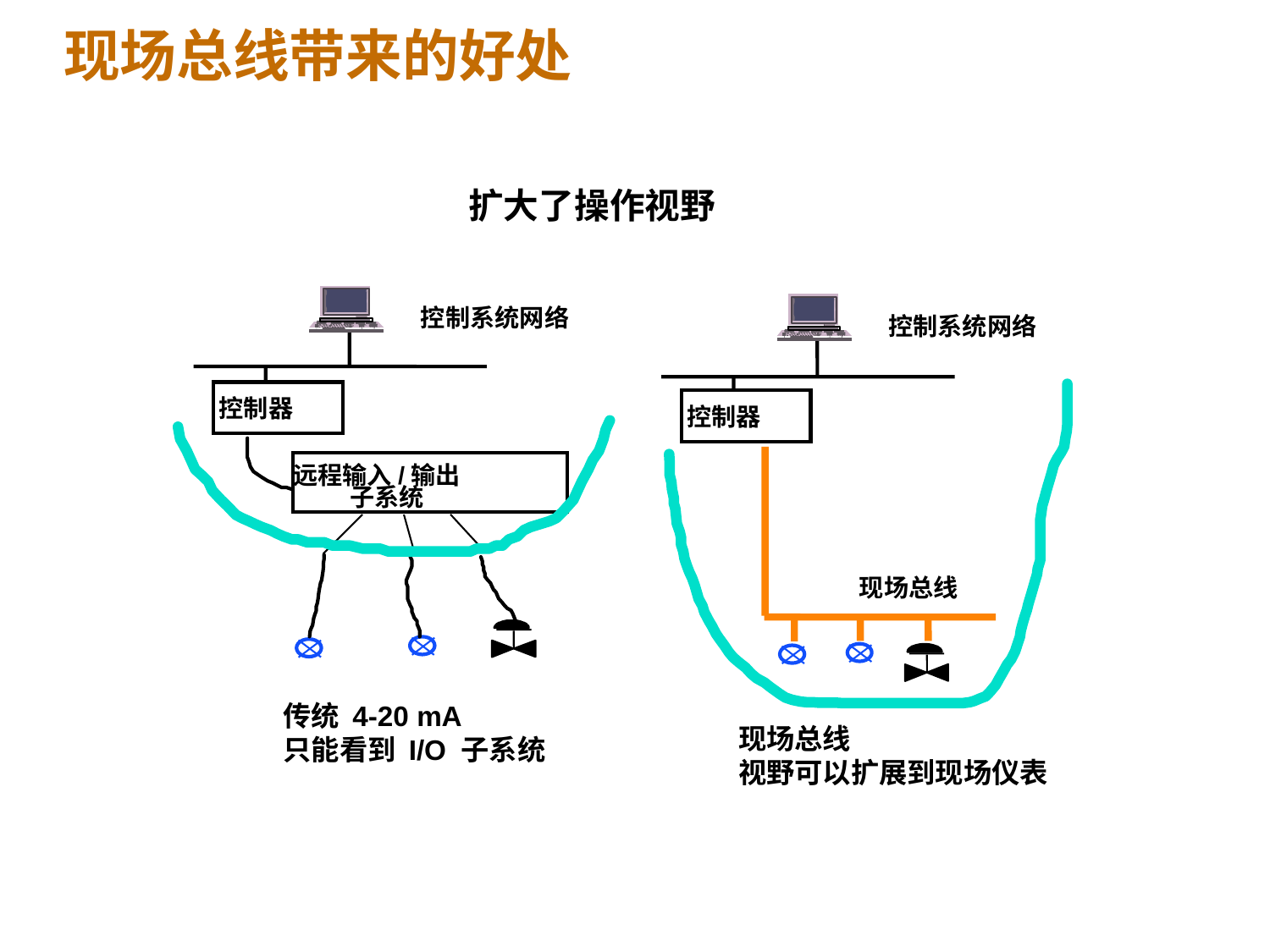

现场总线带来的好处
扩大了操作视野

控制系统网络
控制系统网络

控制器

控制器

远程输入/输出
子系统

现场总线

传统 4-20 mA
只能看到 I/O 子系统
现场总线
视野可以扩展到现场仪表